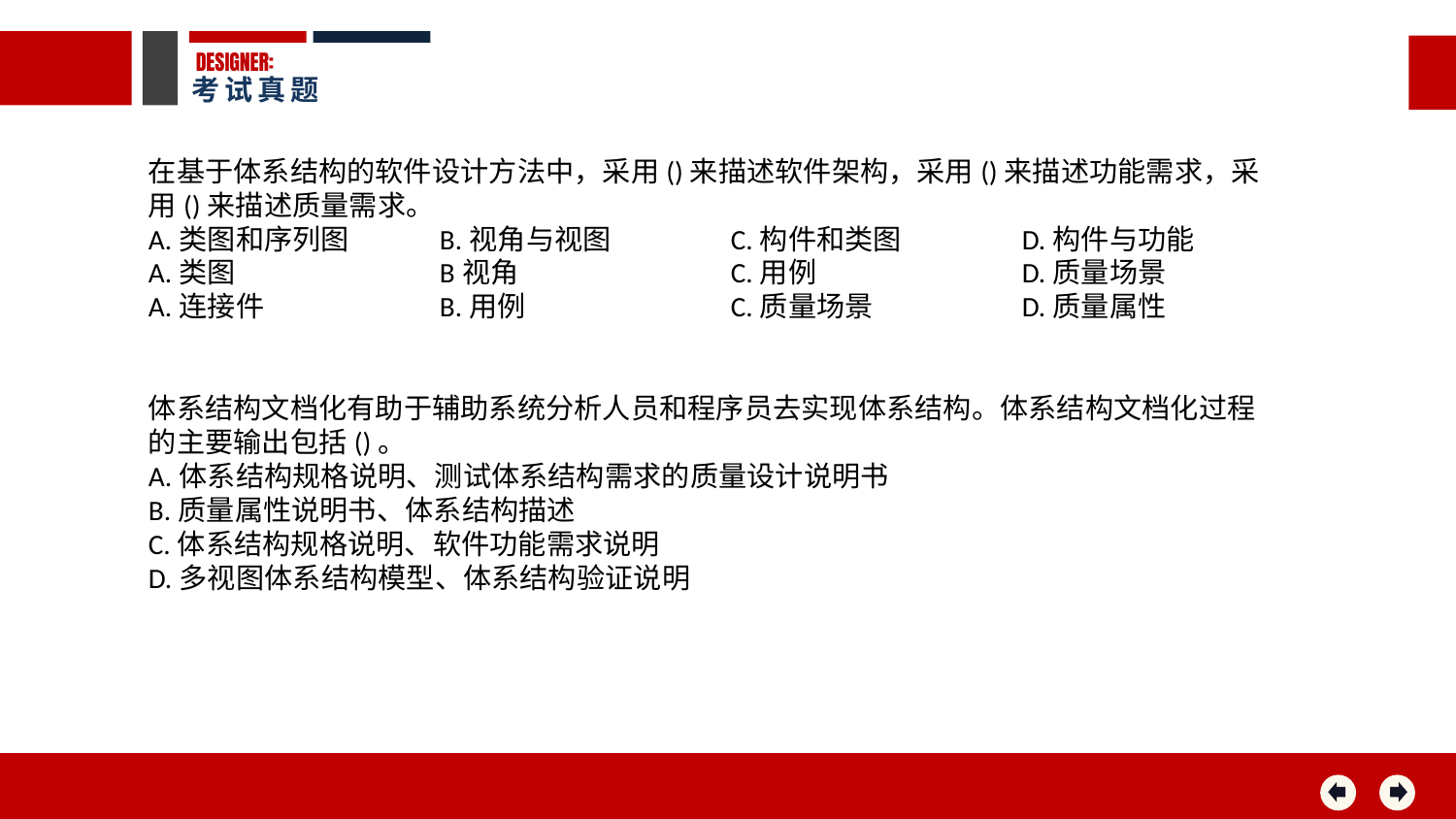

DESIGNER:
考试真题
在基于体系结构的软件设计方法中，采用()来描述软件架构，采用()来描述功能需求，采用()来描述质量需求。
A.类图和序列图	B.视角与视图	C.构件和类图	D.构件与功能
A.类图		B视角		C.用例		D.质量场景
A.连接件		B.用例		C.质量场景		D.质量属性

体系结构文档化有助于辅助系统分析人员和程序员去实现体系结构。体系结构文档化过程的主要输出包括()。
A.体系结构规格说明、测试体系结构需求的质量设计说明书
B.质量属性说明书、体系结构描述
C.体系结构规格说明、软件功能需求说明
D.多视图体系结构模型、体系结构验证说明